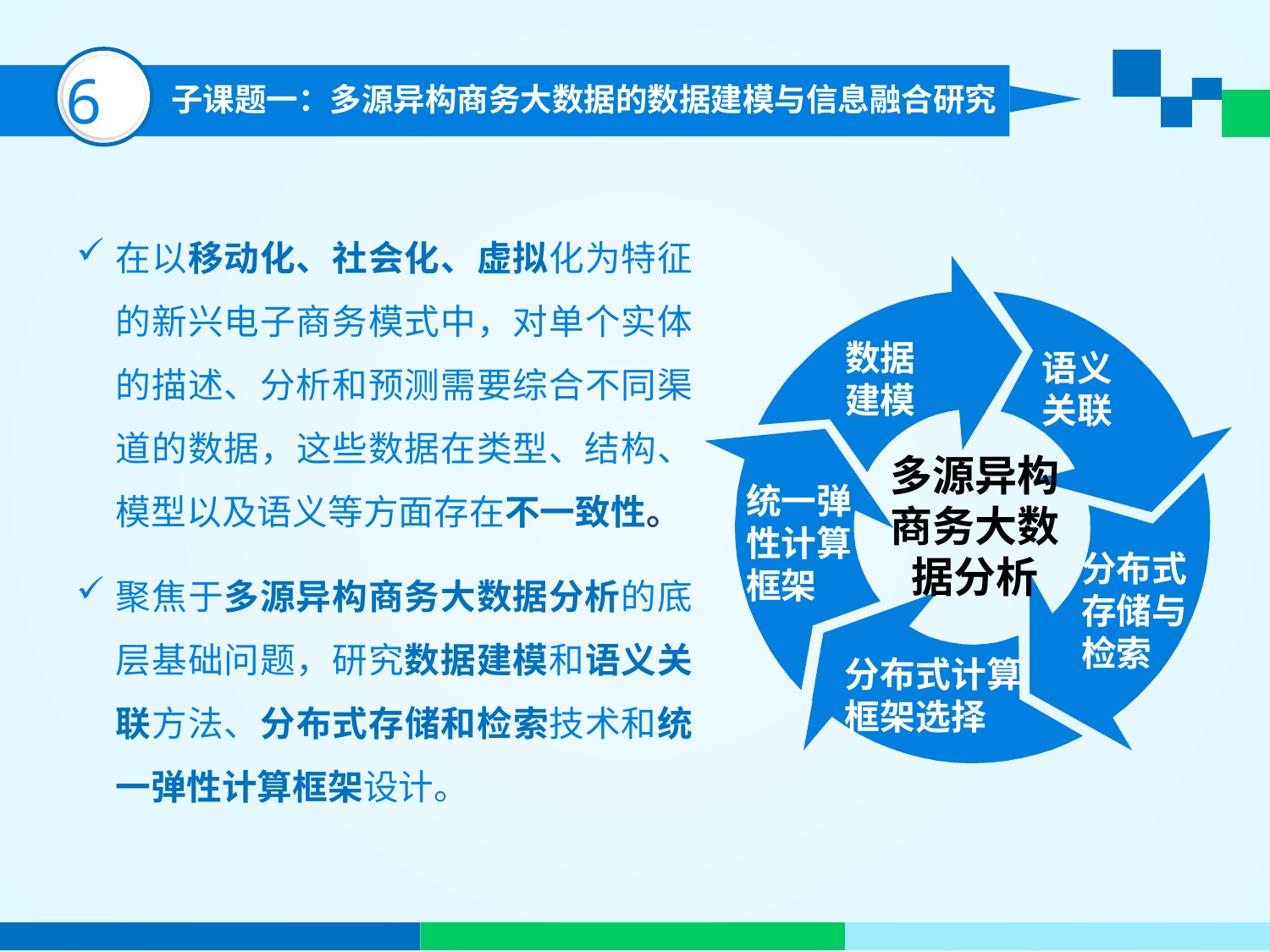

6

子课题一：多源异构商务大数据的数据建模与信息融合研究
在以移动化、社会化、虚拟化为特征的新兴电子商务模式中，对单个实体的描述、分析和预测需要综合不同渠道的数据，这些数据在类型、结构、模型以及语义等方面存在不一致性。
聚焦于多源异构商务大数据分析的底层基础问题，研究数据建模和语义关联方法、分布式存储和检索技术和统一弹性计算框架设计。

数据建模
语义关联
多源异构商务大数据分析
统一弹性计算框架
分布式存储与检索
分布式计算框架选择